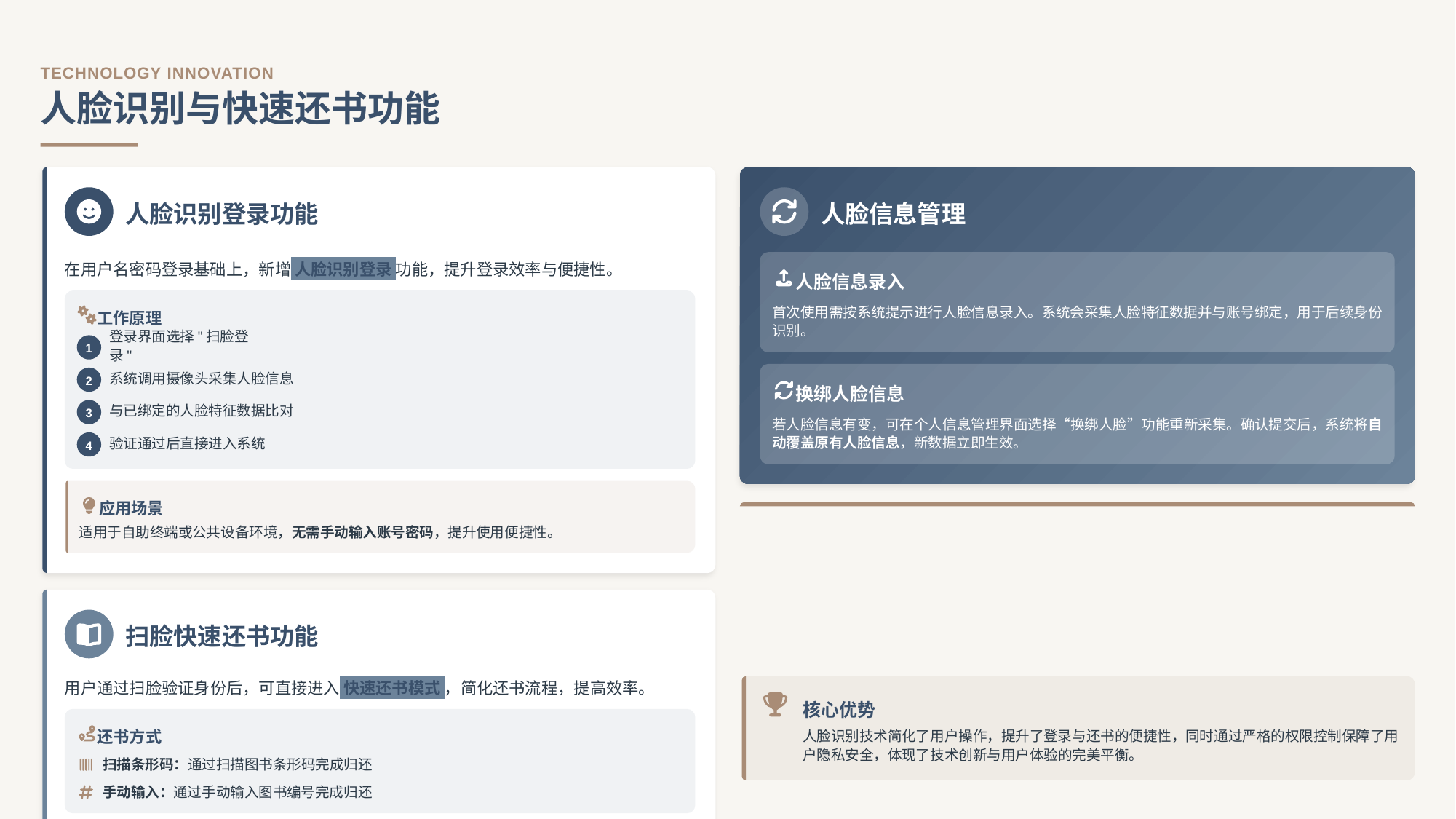

TECHNOLOGY INNOVATION
人脸识别与快速还书功能

人脸识别登录功能
人脸信息管理

在用户名密码登录基础上，新增 人脸识别登录 功能，提升登录效率与便捷性。

人脸信息录入

首次使用需按系统提示进行人脸信息录入。系统会采集人脸特征数据并与账号绑定，用于后续身份识别。
工作原理

1

登录界面选择"扫脸登录"

2

系统调用摄像头采集人脸信息
换绑人脸信息

3

与已绑定的人脸特征数据比对
若人脸信息有变，可在个人信息管理界面选择“换绑人脸”功能重新采集。确认提交后，系统将自动覆盖原有人脸信息，新数据立即生效。
4

验证通过后直接进入系统

应用场景

适用于自助终端或公共设备环境，无需手动输入账号密码，提升使用便捷性。

扫脸快速还书功能

用户通过扫脸验证身份后，可直接进入 快速还书模式 ，简化还书流程，提高效率。

核心优势

还书方式
人脸识别技术简化了用户操作，提升了登录与还书的便捷性，同时通过严格的权限控制保障了用户隐私安全，体现了技术创新与用户体验的完美平衡。

扫描条形码：通过扫描图书条形码完成归还

手动输入：通过手动输入图书编号完成归还